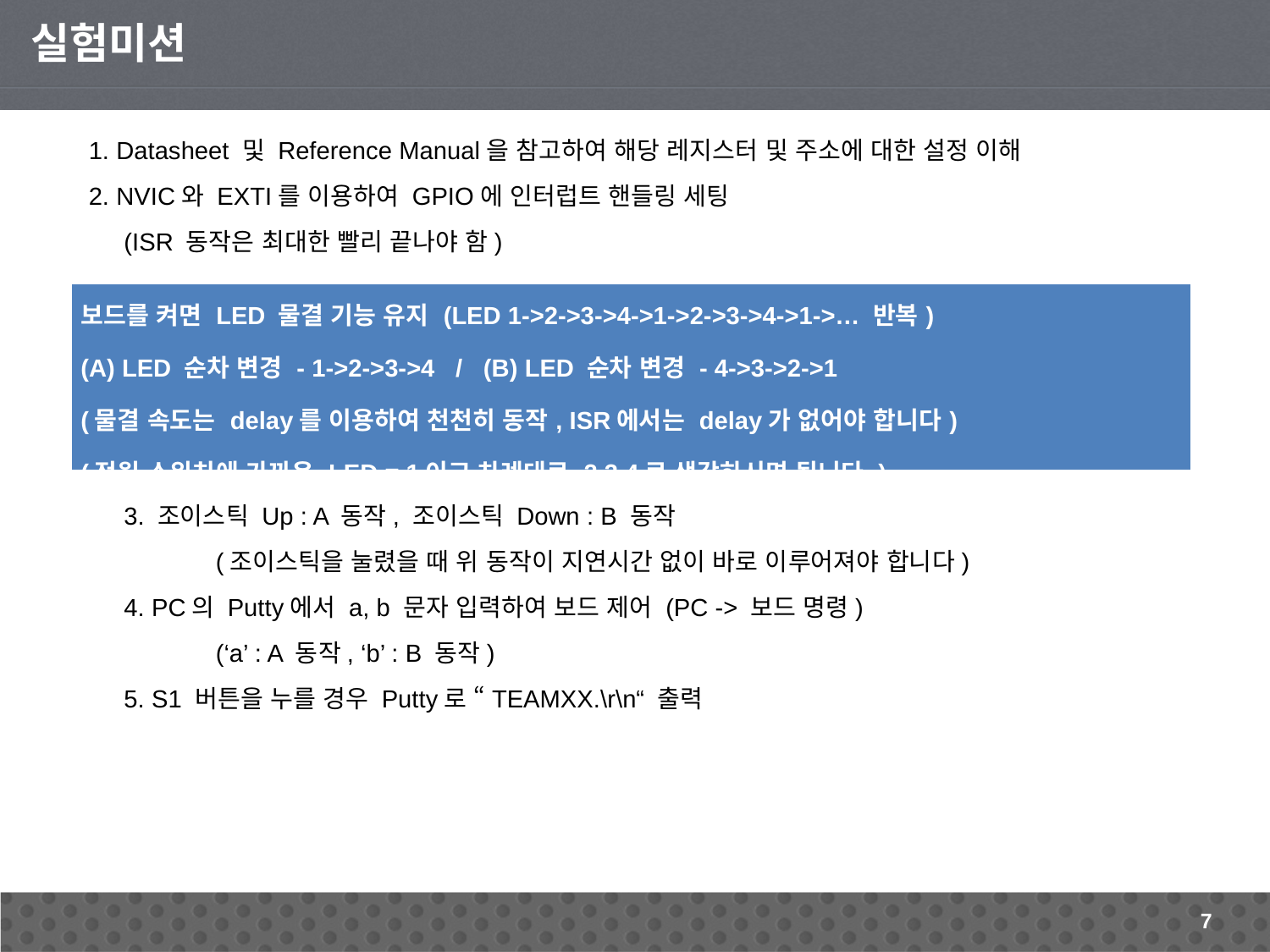

실험미션
1. Datasheet 및 Reference Manual을 참고하여 해당 레지스터 및 주소에 대한 설정 이해
2. NVIC와 EXTI를 이용하여 GPIO에 인터럽트 핸들링 세팅
(ISR 동작은 최대한 빨리 끝나야 함)

3. 조이스틱 Up : A 동작, 조이스틱 Down : B 동작
	(조이스틱을 눌렸을 때 위 동작이 지연시간 없이 바로 이루어져야 합니다)
4. PC의 Putty에서 a, b 문자 입력하여 보드 제어 (PC -> 보드 명령)
	(‘a’ : A 동작, ‘b’ : B 동작)
5. S1 버튼을 누를 경우 Putty로 “TEAMXX.\r\n“ 출력

| 보드를 켜면 LED 물결 기능 유지 (LED 1->2->3->4->1->2->3->4->1->… 반복) (A) LED 순차 변경 - 1->2->3->4 / (B) LED 순차 변경 - 4->3->2->1 (물결 속도는 delay를 이용하여 천천히 동작, ISR에서는 delay가 없어야 합니다) (전원 스위치에 가까운 LED = 1이고 차례대로 2,3,4로 생각하시면 됩니다.) |
| --- |
7